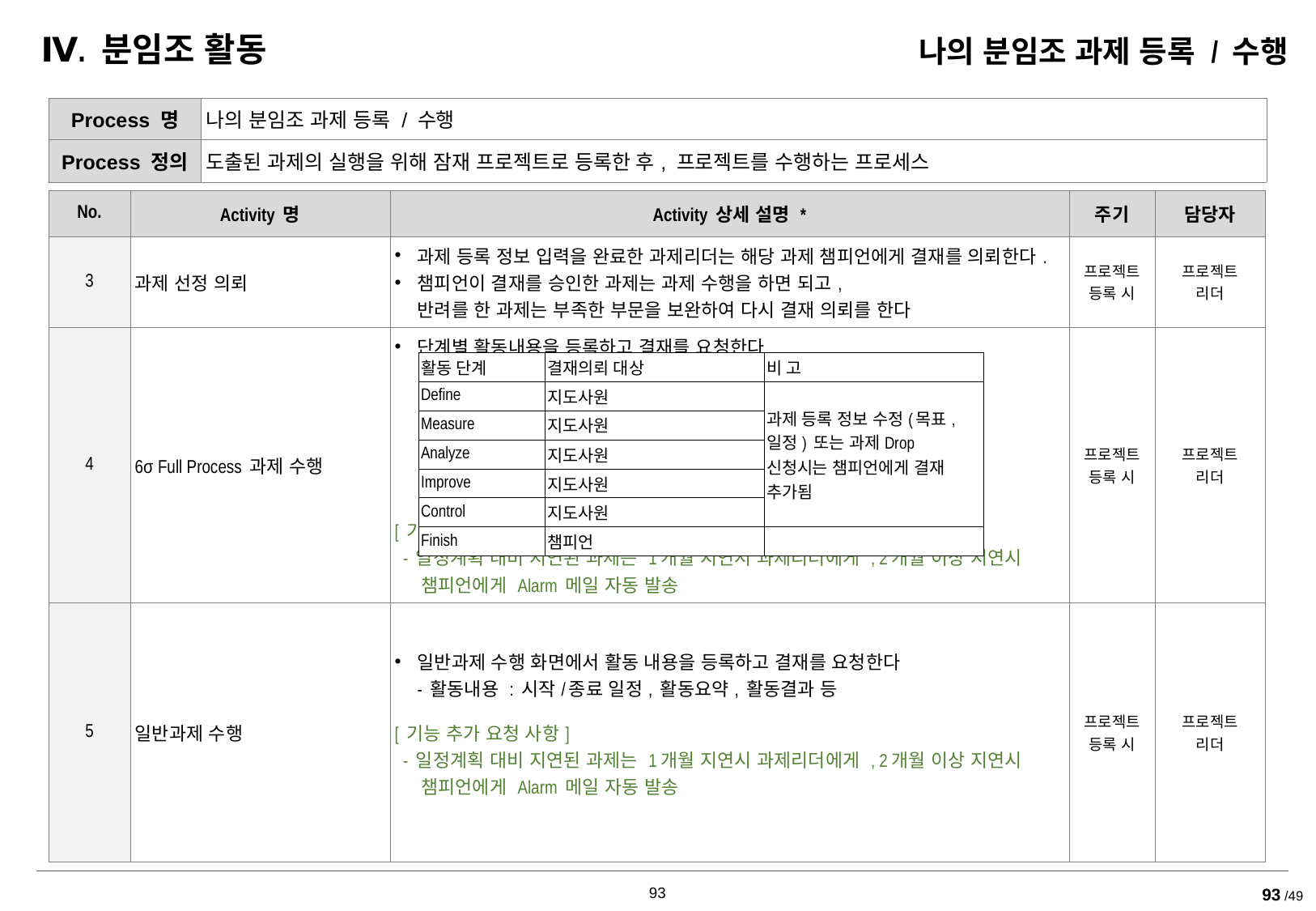

Ⅳ. 분임조 활동
나의 분임조 과제 등록 / 수행
| Process 명 | 나의 분임조 과제 등록 / 수행 |
| --- | --- |
| Process 정의 | 도출된 과제의 실행을 위해 잠재 프로젝트로 등록한 후, 프로젝트를 수행하는 프로세스 |
| No. | Activity 명 | Activity 상세 설명 \* | 주기 | 담당자 |
| --- | --- | --- | --- | --- |
| 3 | 과제 선정 의뢰 | 과제 등록 정보 입력을 완료한 과제리더는 해당 과제 챔피언에게 결재를 의뢰한다. 챔피언이 결재를 승인한 과제는 과제 수행을 하면 되고, 반려를 한 과제는 부족한 부문을 보완하여 다시 결재 의뢰를 한다 | 프로젝트 등록 시 | 프로젝트 리더 |
| 4 | 6σ Full Process 과제 수행 | 단계별 활동내용을 등록하고 결재를 요청한다 [ 기능 추가 요청 사항] - 일정계획 대비 지연된 과제는 1개월 지연시 과제리더에게 , 2개월 이상 지연시 챔피언에게 Alarm 메일 자동 발송 | 프로젝트 등록 시 | 프로젝트 리더 |
| 5 | 일반과제 수행 | 일반과제 수행 화면에서 활동 내용을 등록하고 결재를 요청한다 - 활동내용 : 시작/종료 일정, 활동요약, 활동결과 등 [ 기능 추가 요청 사항] - 일정계획 대비 지연된 과제는 1개월 지연시 과제리더에게 , 2개월 이상 지연시 챔피언에게 Alarm 메일 자동 발송 | 프로젝트 등록 시 | 프로젝트 리더 |
| 활동 단계 | 결재의뢰 대상 | 비 고 |
| --- | --- | --- |
| Define | 지도사원 | 과제 등록 정보 수정(목표, 일정) 또는 과제Drop 신청시는 챔피언에게 결재 추가됨 |
| Measure | 지도사원 |  |
| Analyze | 지도사원 |  |
| Improve | 지도사원 |  |
| Control | 지도사원 |  |
| Finish | 챔피언 |  |
93 /49